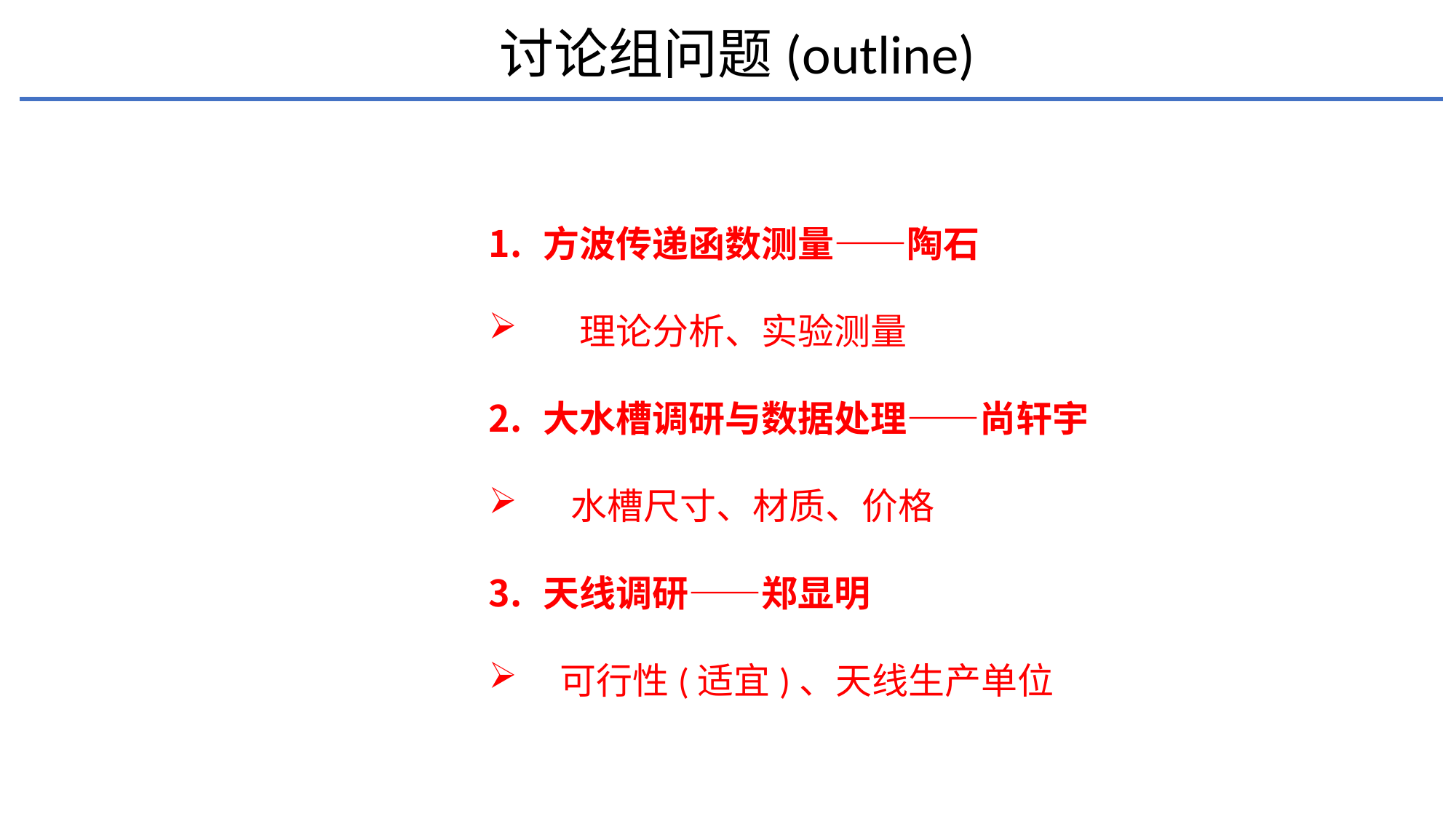

讨论组问题(outline)
方波传递函数测量——陶石
     理论分析、实验测量
大水槽调研与数据处理——尚轩宇
    水槽尺寸、材质、价格
天线调研——郑显明
 可行性(适宜)、天线生产单位